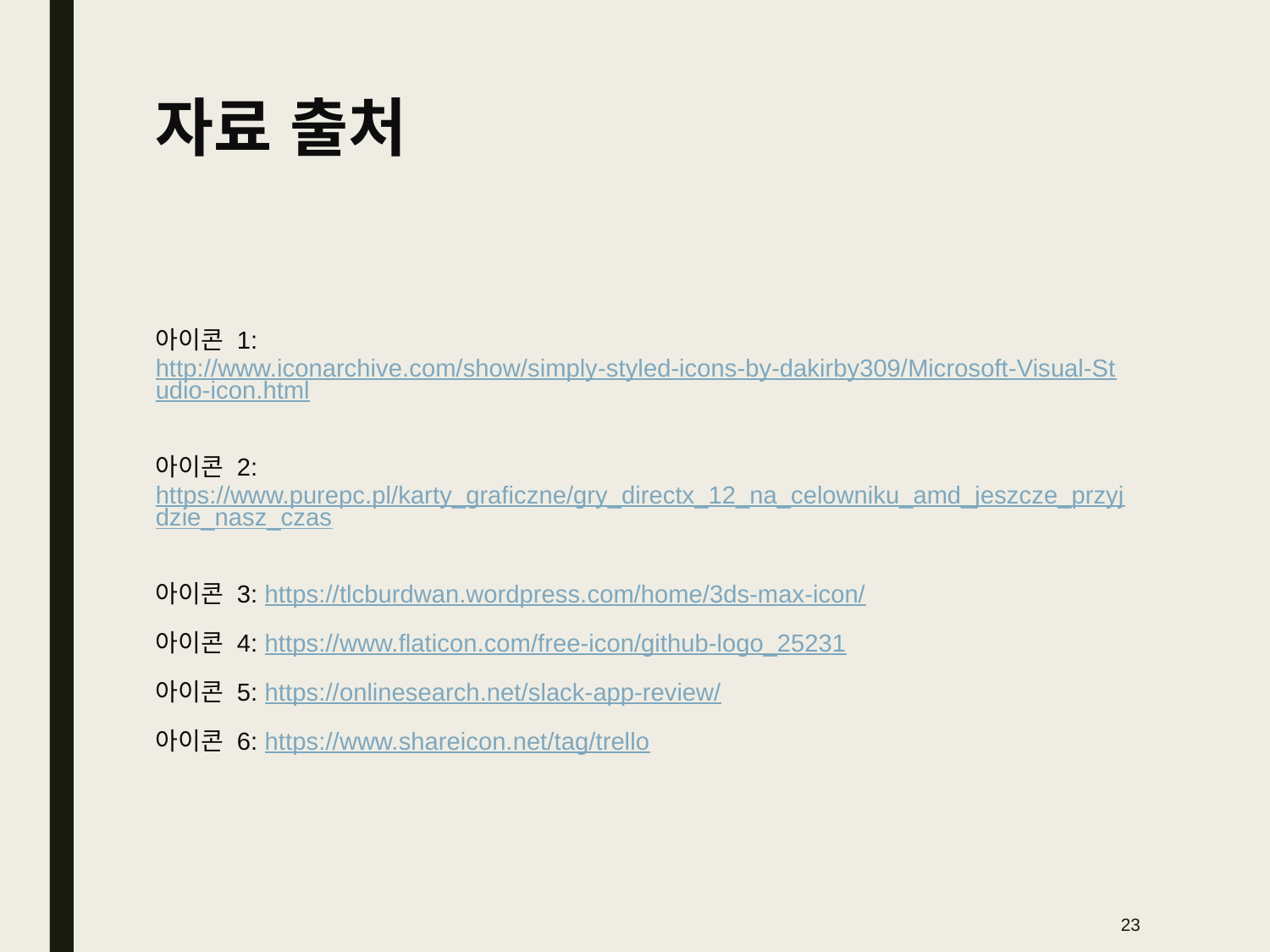

# 자료 출처
아이콘 1: http://www.iconarchive.com/show/simply-styled-icons-by-dakirby309/Microsoft-Visual-Studio-icon.html
아이콘 2: https://www.purepc.pl/karty_graficzne/gry_directx_12_na_celowniku_amd_jeszcze_przyjdzie_nasz_czas
아이콘 3: https://tlcburdwan.wordpress.com/home/3ds-max-icon/
아이콘 4: https://www.flaticon.com/free-icon/github-logo_25231
아이콘 5: https://onlinesearch.net/slack-app-review/
아이콘 6: https://www.shareicon.net/tag/trello

23